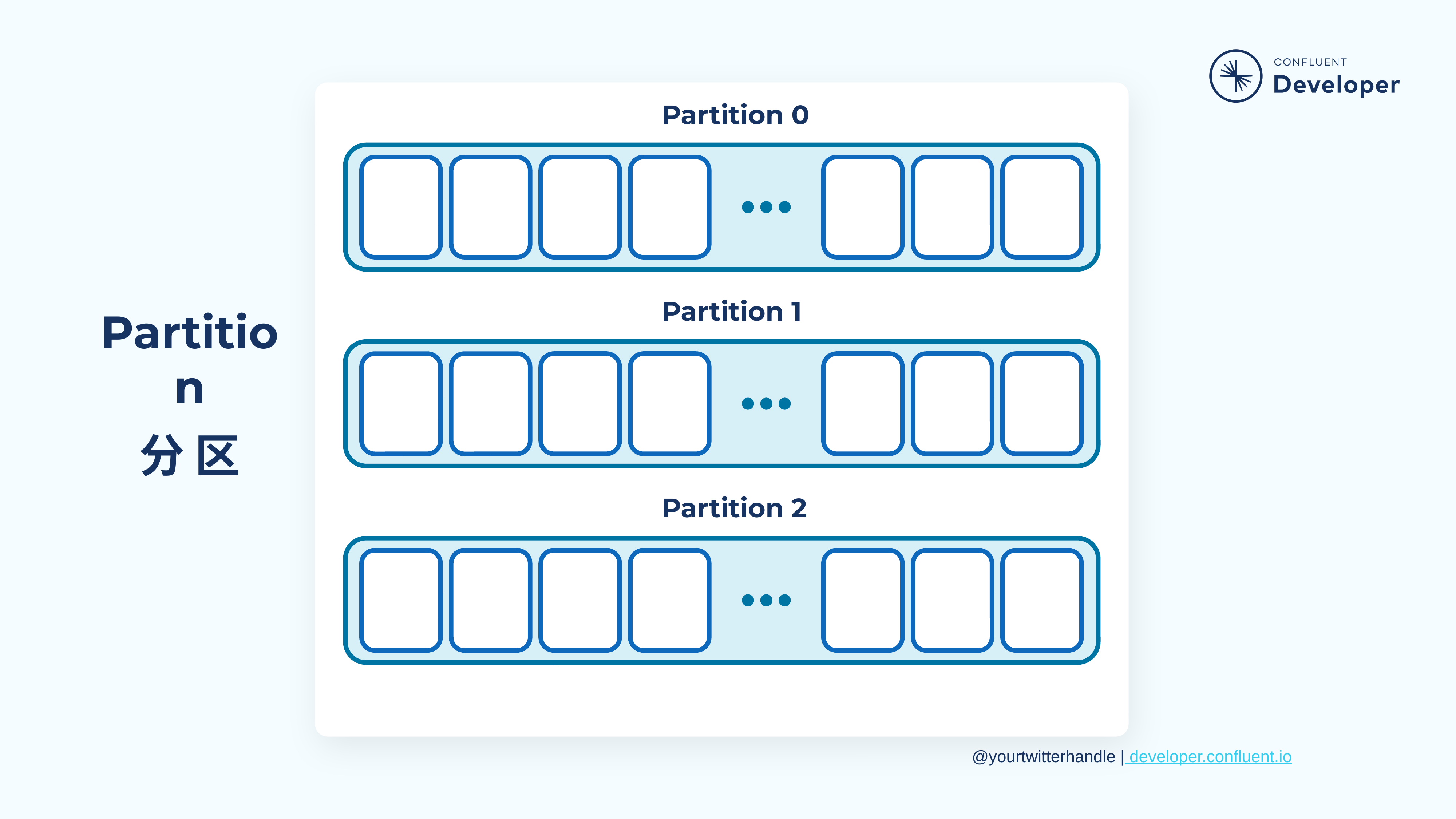

Partition 0

Partition 1
Partition

分 区

Partition 2